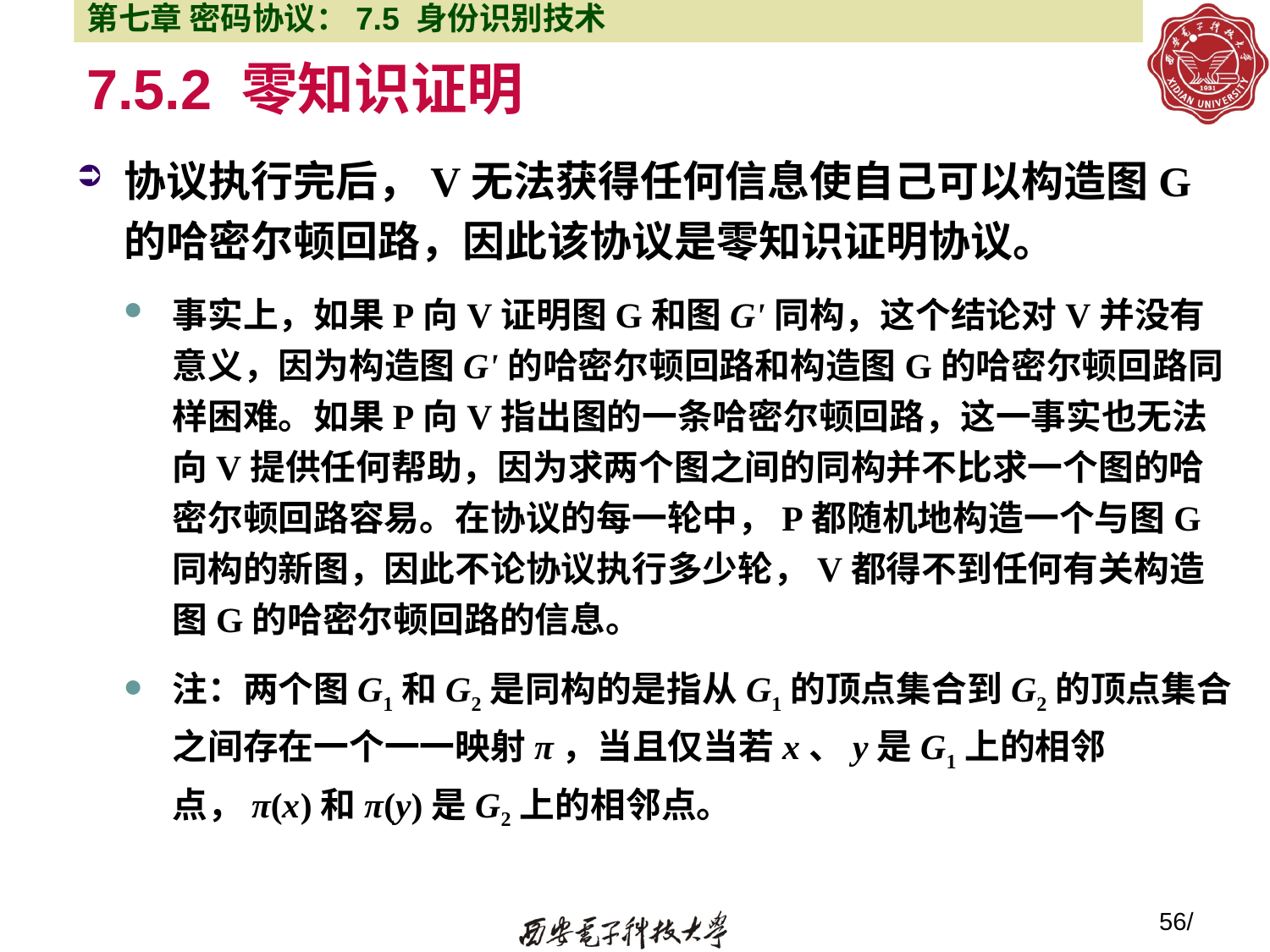

第七章 密码协议：7.5 身份识别技术
# 7.5.2 零知识证明
协议执行完后，V无法获得任何信息使自己可以构造图G的哈密尔顿回路，因此该协议是零知识证明协议。
事实上，如果P向V证明图G和图G'同构，这个结论对V并没有意义，因为构造图G'的哈密尔顿回路和构造图G的哈密尔顿回路同样困难。如果P向V指出图的一条哈密尔顿回路，这一事实也无法向V提供任何帮助，因为求两个图之间的同构并不比求一个图的哈密尔顿回路容易。在协议的每一轮中，P都随机地构造一个与图G同构的新图，因此不论协议执行多少轮，V都得不到任何有关构造图G的哈密尔顿回路的信息。
注：两个图G1和G2是同构的是指从G1的顶点集合到G2的顶点集合之间存在一个一一映射π，当且仅当若x、y是G1上的相邻点，π(x)和π(y)是G2上的相邻点。
56/